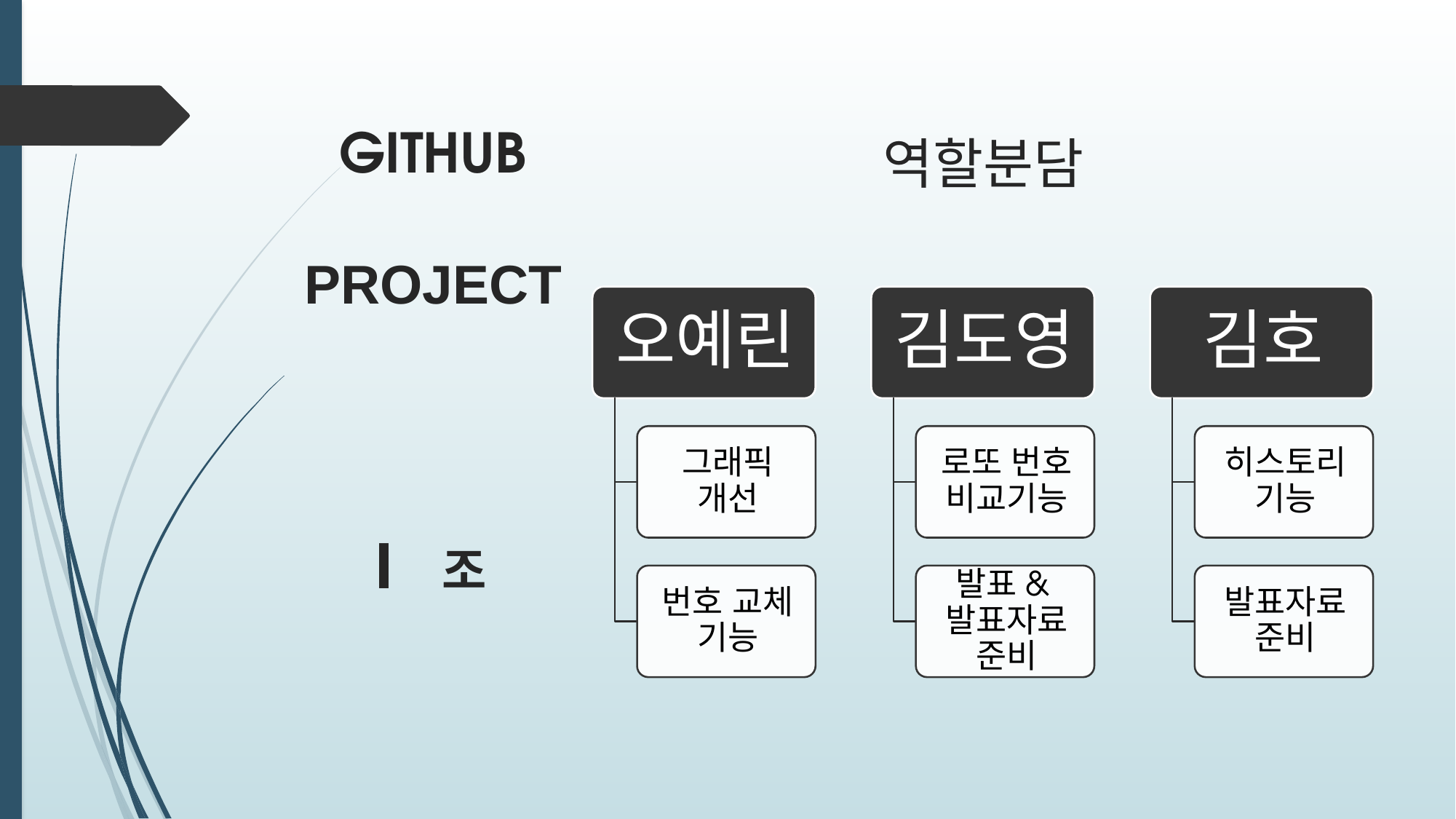

GITHUB
PROJECT
역할분담
오예린
그래픽 개선
번호 교체 기능
김도영
로또 번호 비교기능
발표&발표자료 준비
김호
히스토리 기능
발표자료 준비
I  조